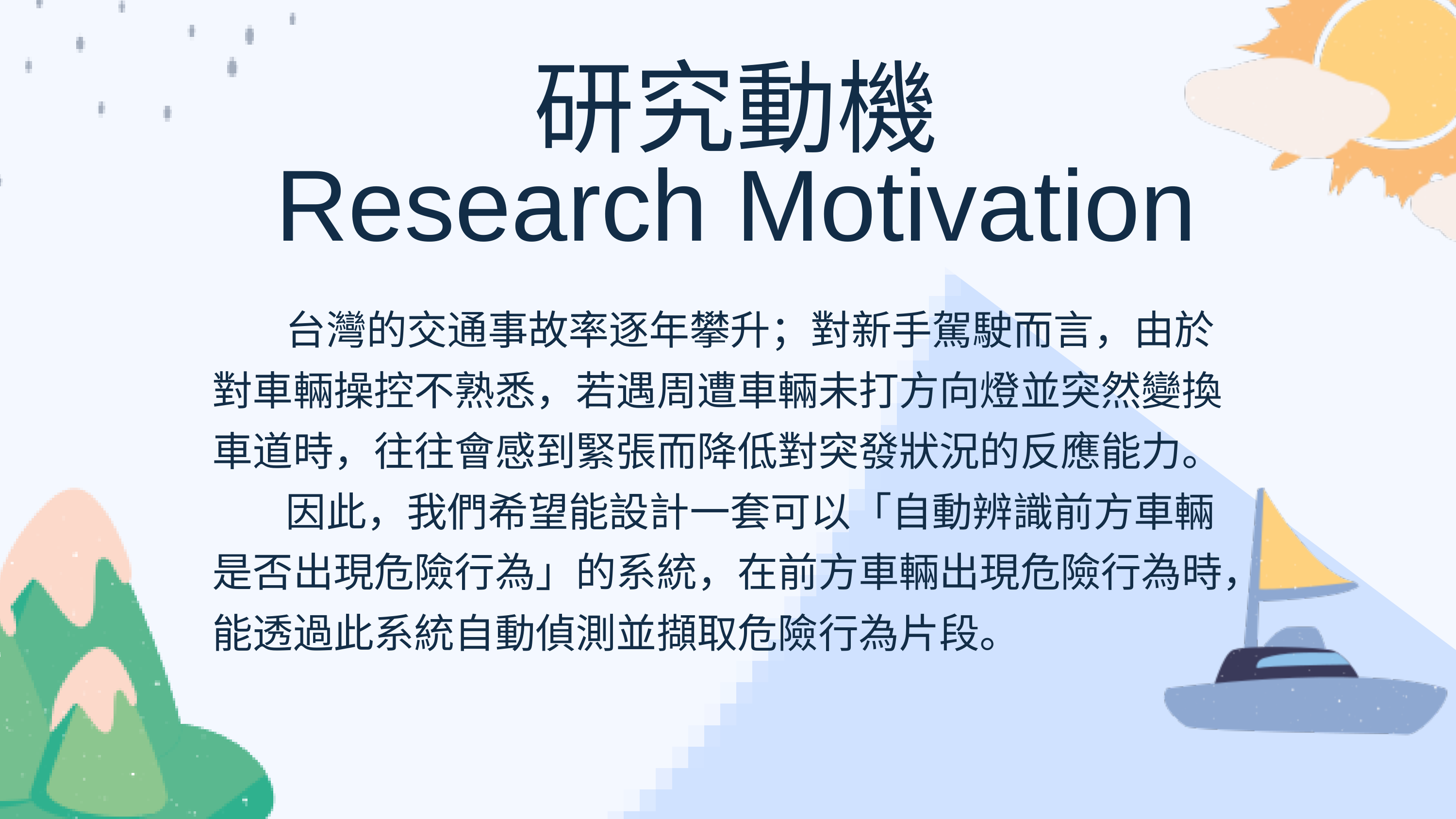

研究動機
Research Motivation
       台灣的交通事故率逐年攀升；對新手駕駛而言，由於對車輛操控不熟悉，若遇周遭車輛未打方向燈並突然變換車道時，往往會感到緊張而降低對突發狀況的反應能力。
       因此，我們希望能設計一套可以「自動辨識前方車輛是否出現危險行為」的系統，在前方車輛出現危險行為時，能透過此系統自動偵測並擷取危險行為片段。